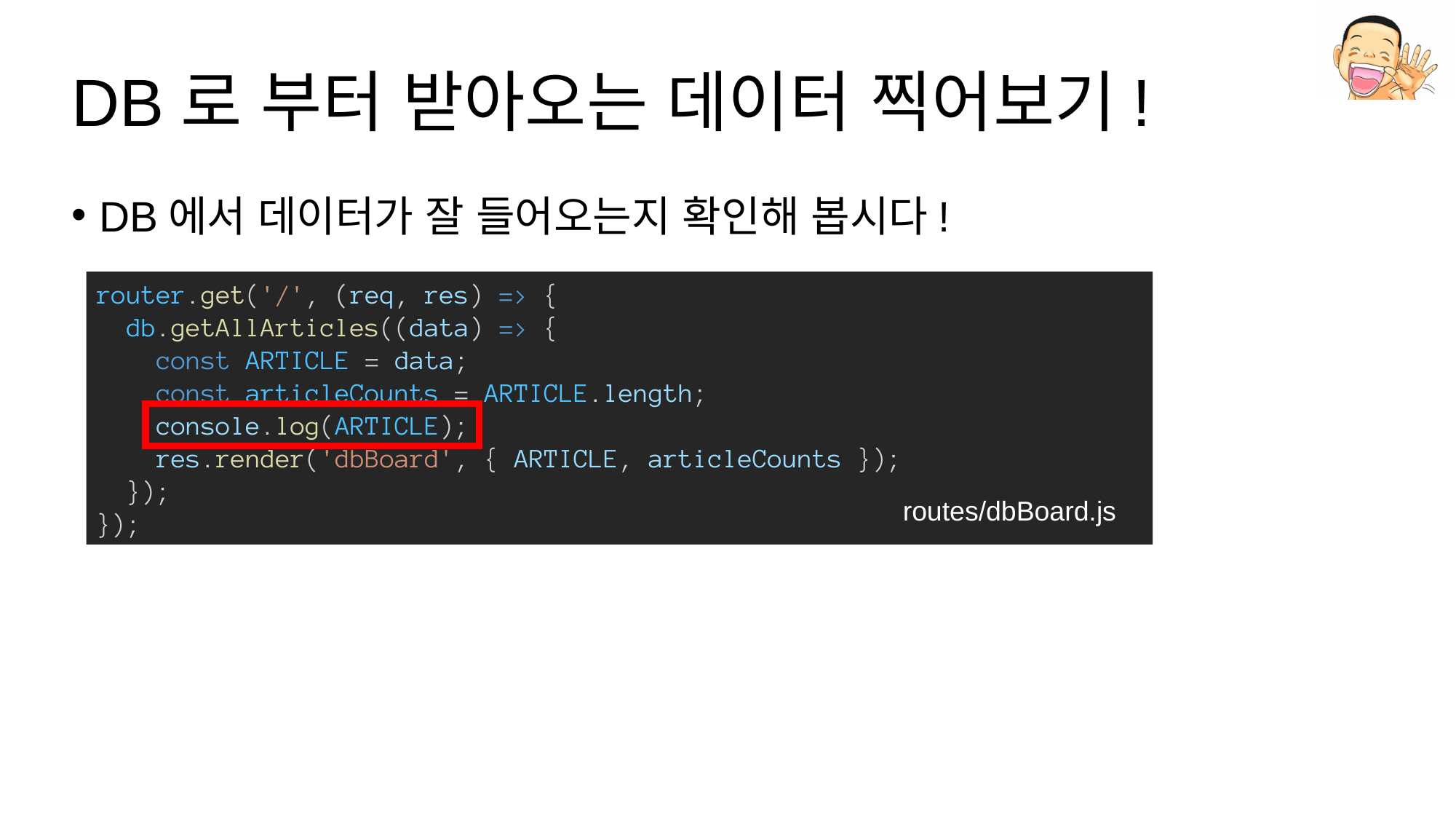

# DB로 부터 받아오는 데이터 찍어보기!
DB에서 데이터가 잘 들어오는지 확인해 봅시다!
router.get('/', (req, res) => {
  db.getAllArticles((data) => {
    const ARTICLE = data;
    const articleCounts = ARTICLE.length;
    console.log(ARTICLE);
    res.render('dbBoard', { ARTICLE, articleCounts });
  });
});

routes/dbBoard.js